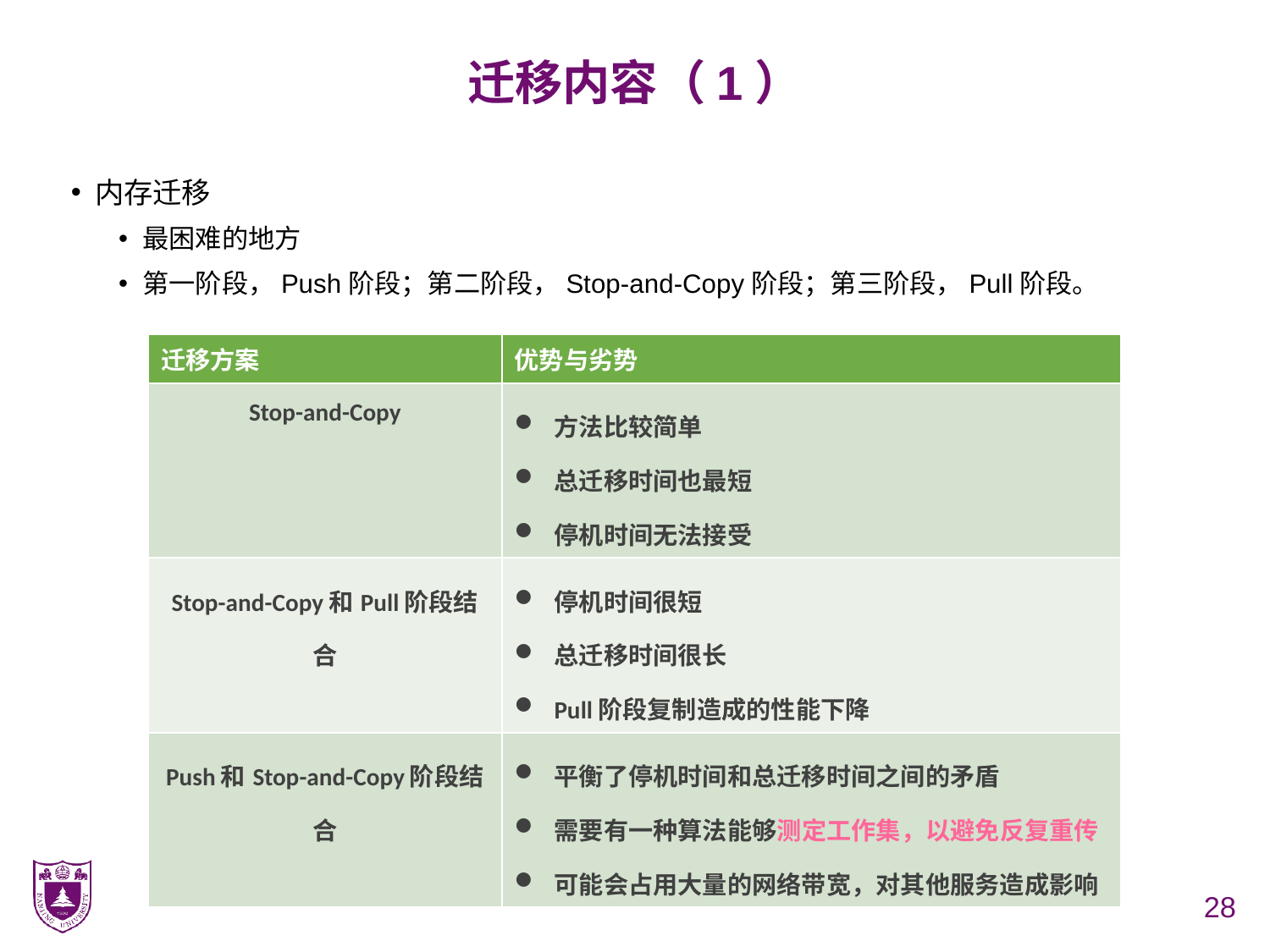

# 迁移内容（1）
内存迁移
最困难的地方
第一阶段，Push阶段；第二阶段，Stop-and-Copy阶段；第三阶段，Pull阶段。

| 迁移方案 | 优势与劣势 |
| --- | --- |
| Stop-and-Copy | 方法比较简单 总迁移时间也最短 停机时间无法接受 |
| Stop-and-Copy和Pull阶段结合 | 停机时间很短 总迁移时间很长 Pull阶段复制造成的性能下降 |
| Push和Stop-and-Copy阶段结合 | 平衡了停机时间和总迁移时间之间的矛盾 需要有一种算法能够测定工作集，以避免反复重传 可能会占用大量的网络带宽，对其他服务造成影响 |
28